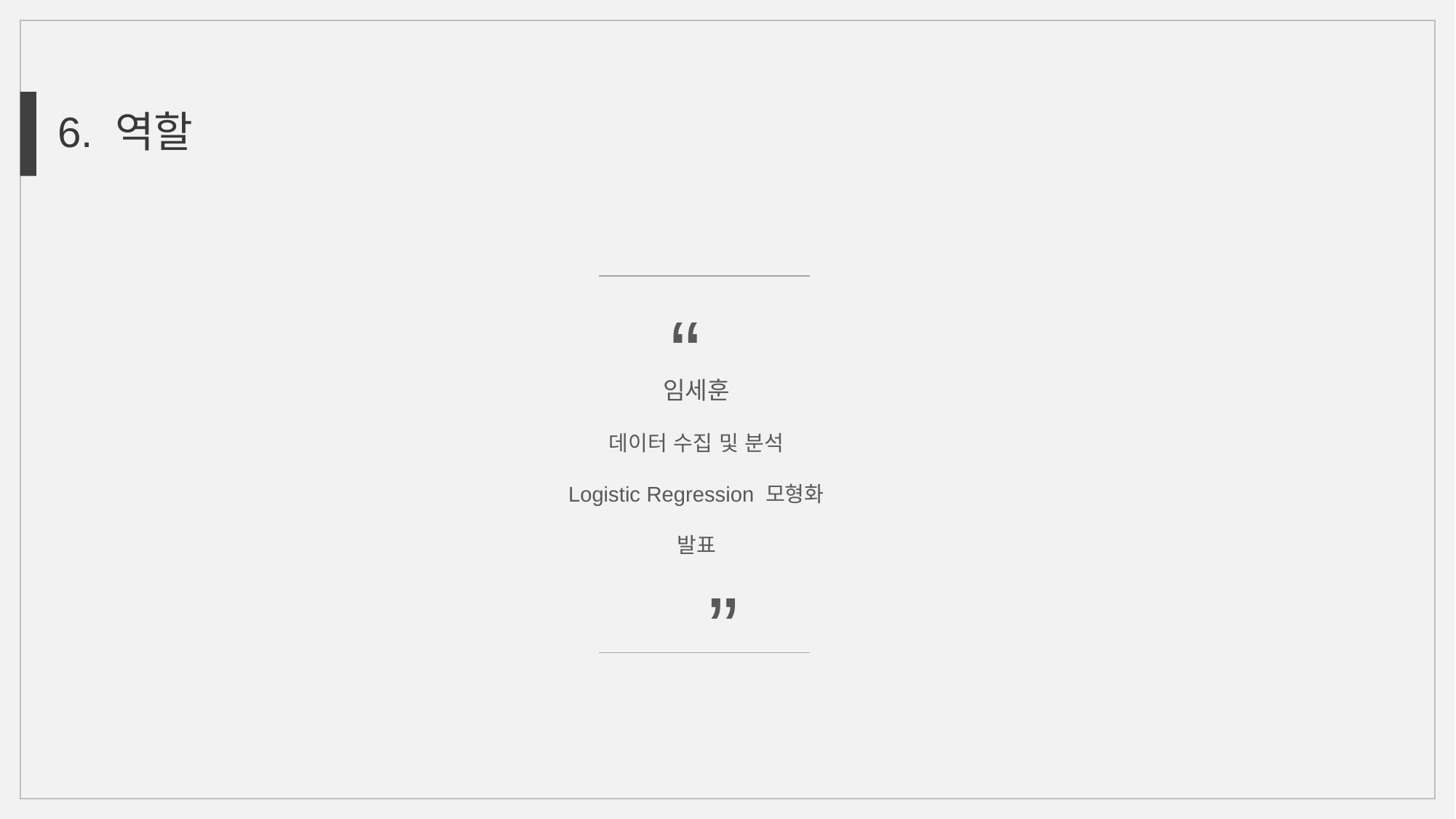

6. 역할
“
”
임세훈
데이터 수집 및 분석
Logistic Regression 모형화
발표